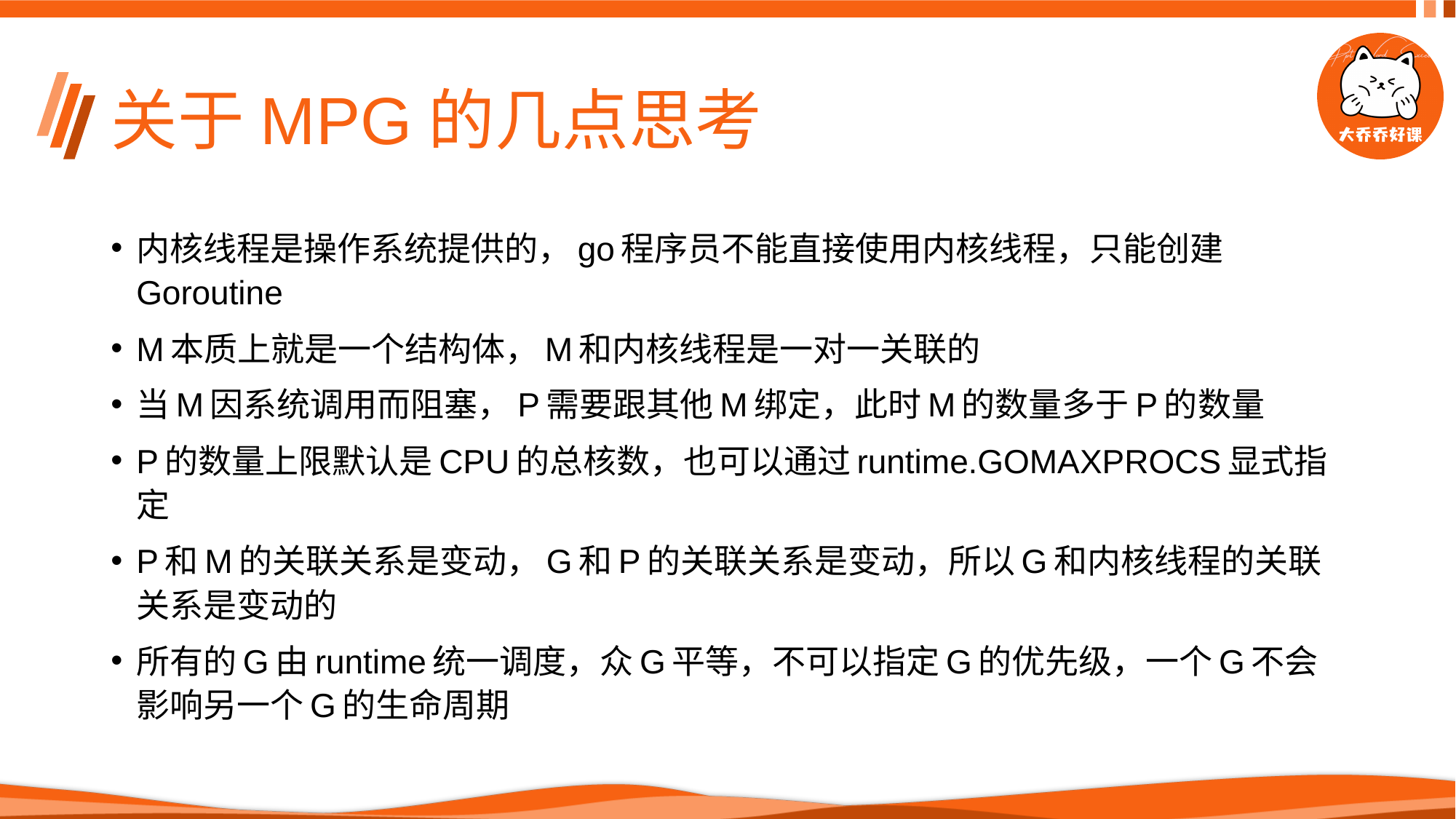

# 关于MPG的几点思考
内核线程是操作系统提供的，go程序员不能直接使用内核线程，只能创建Goroutine
M本质上就是一个结构体，M和内核线程是一对一关联的
当M因系统调用而阻塞，P需要跟其他M绑定，此时M的数量多于P的数量
P的数量上限默认是CPU的总核数，也可以通过runtime.GOMAXPROCS显式指定
P和M的关联关系是变动，G和P的关联关系是变动，所以G和内核线程的关联关系是变动的
所有的G由runtime统一调度，众G平等，不可以指定G的优先级，一个G不会影响另一个G的生命周期